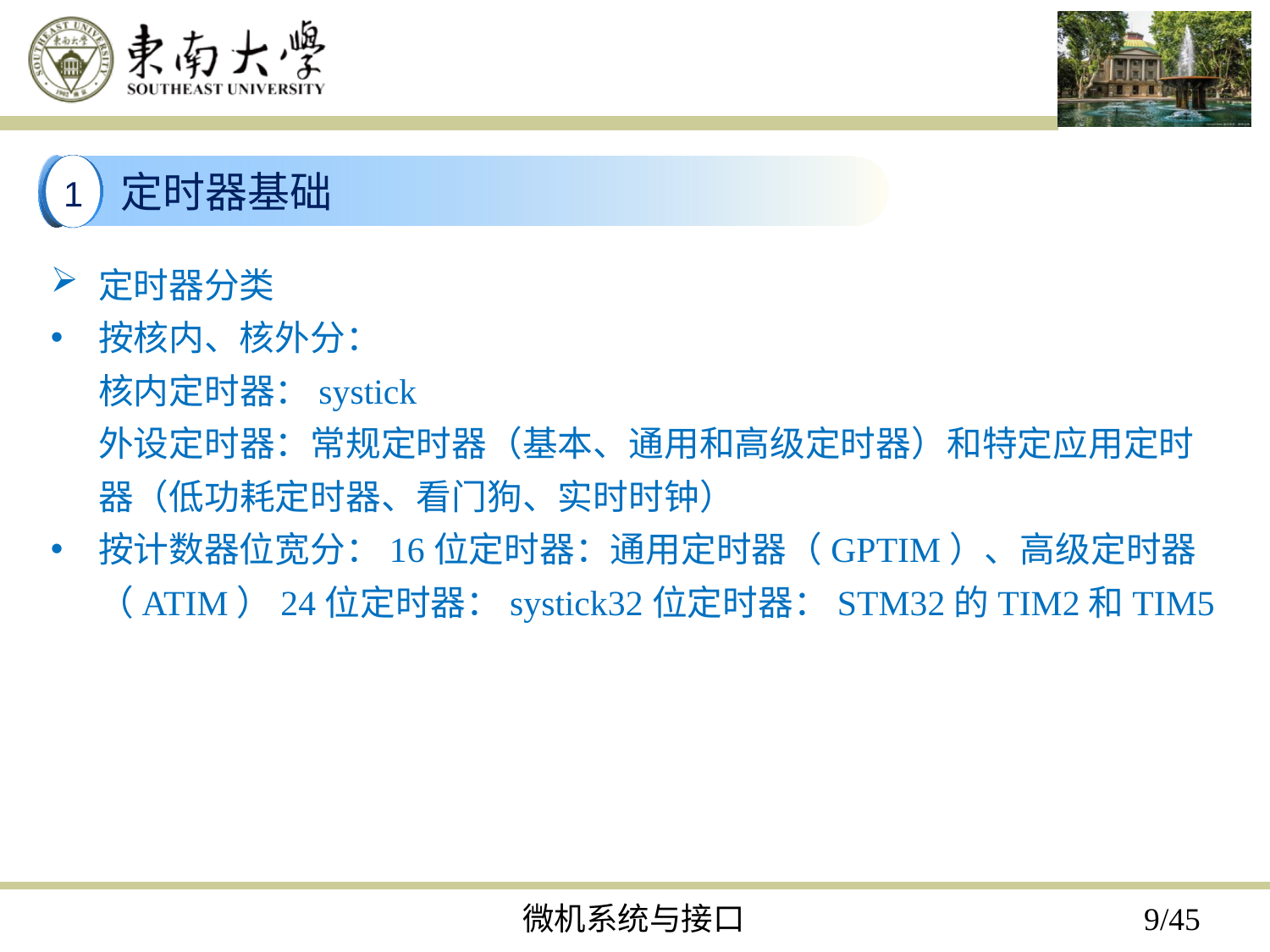

定时器基础
1
定时器分类
按核内、核外分：
     核内定时器：systick
     外设定时器：常规定时器（基本、通用和高级定时器）和特定应用定时
     器（低功耗定时器、看门狗、实时时钟）
按计数器位宽分：16位定时器：通用定时器（GPTIM）、高级定时器（ATIM）24位定时器：systick32位定时器：STM32的TIM2和TIM5